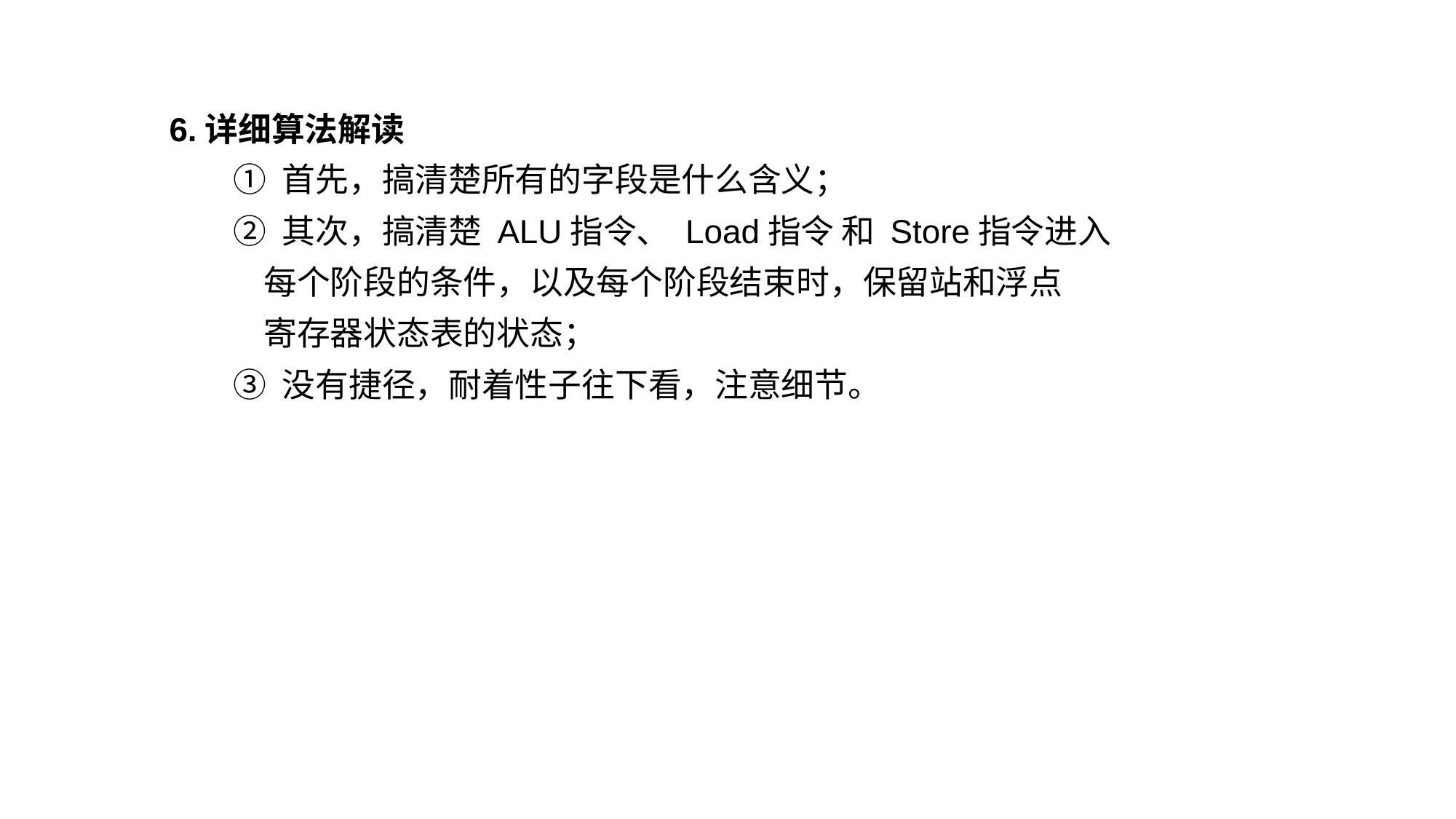

6.详细算法解读
① 首先，搞清楚所有的字段是什么含义；
② 其次，搞清楚 ALU指令、 Load指令 和 Store指令进入
   每个阶段的条件，以及每个阶段结束时，保留站和浮点
   寄存器状态表的状态；
③ 没有捷径，耐着性子往下看，注意细节。